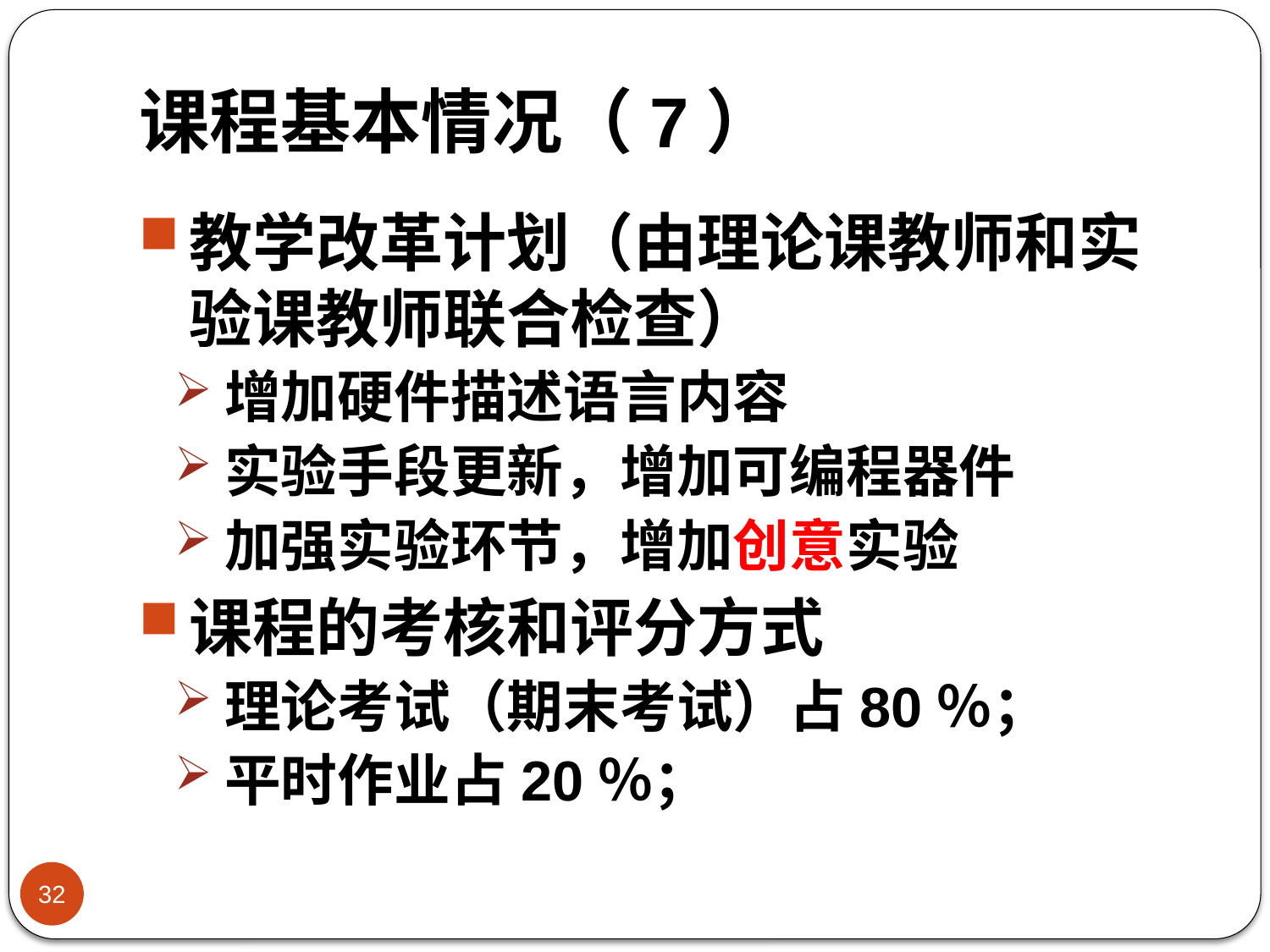

# 课程基本情况（7）
教学改革计划（由理论课教师和实验课教师联合检查）
增加硬件描述语言内容
实验手段更新，增加可编程器件
加强实验环节，增加创意实验
课程的考核和评分方式
理论考试（期末考试）占80％；
平时作业占20％；
32